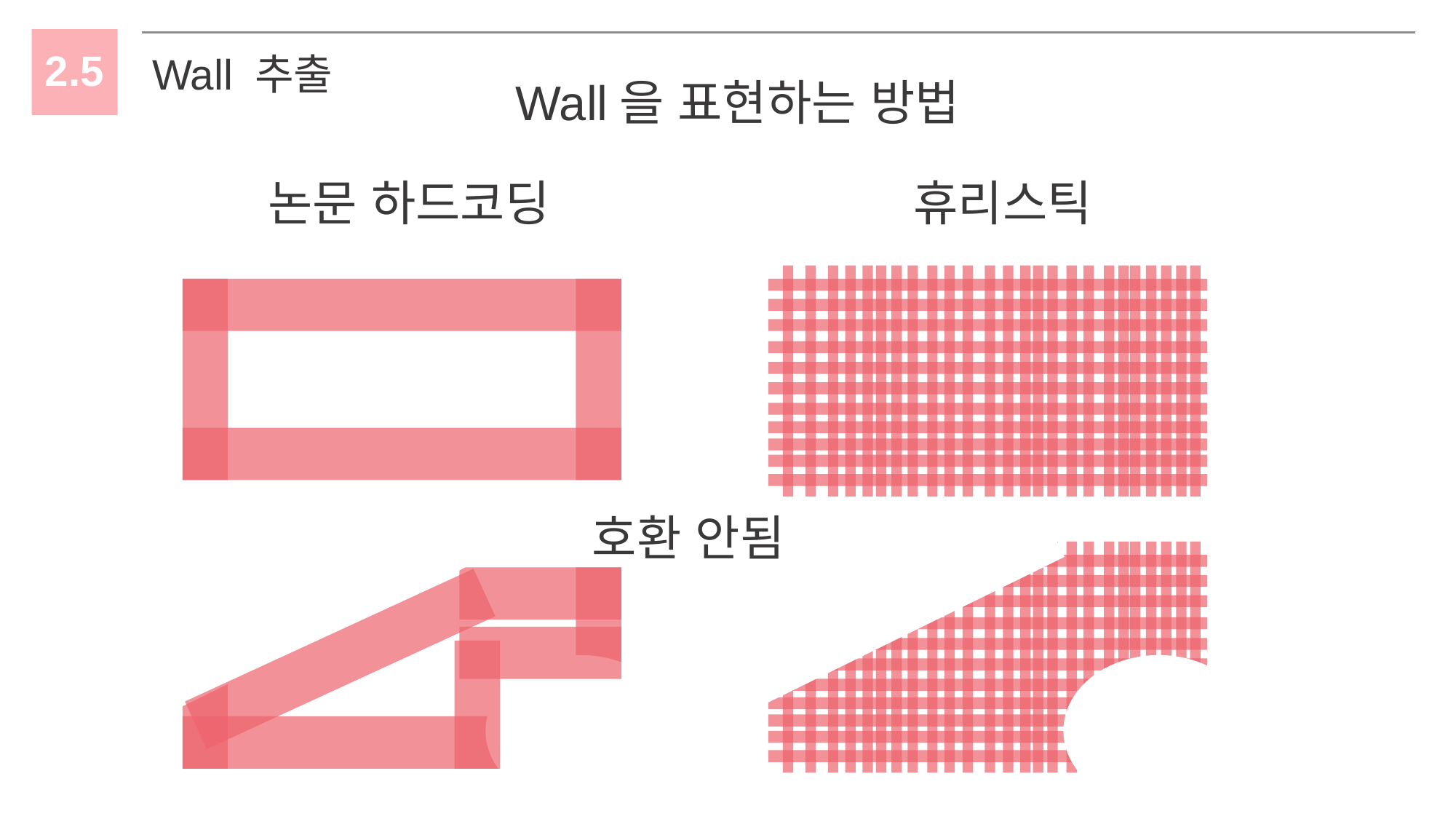

2.5
Wall 추출
Wall을 표현하는 방법

논문 하드코딩
휴리스틱

호환 안됨